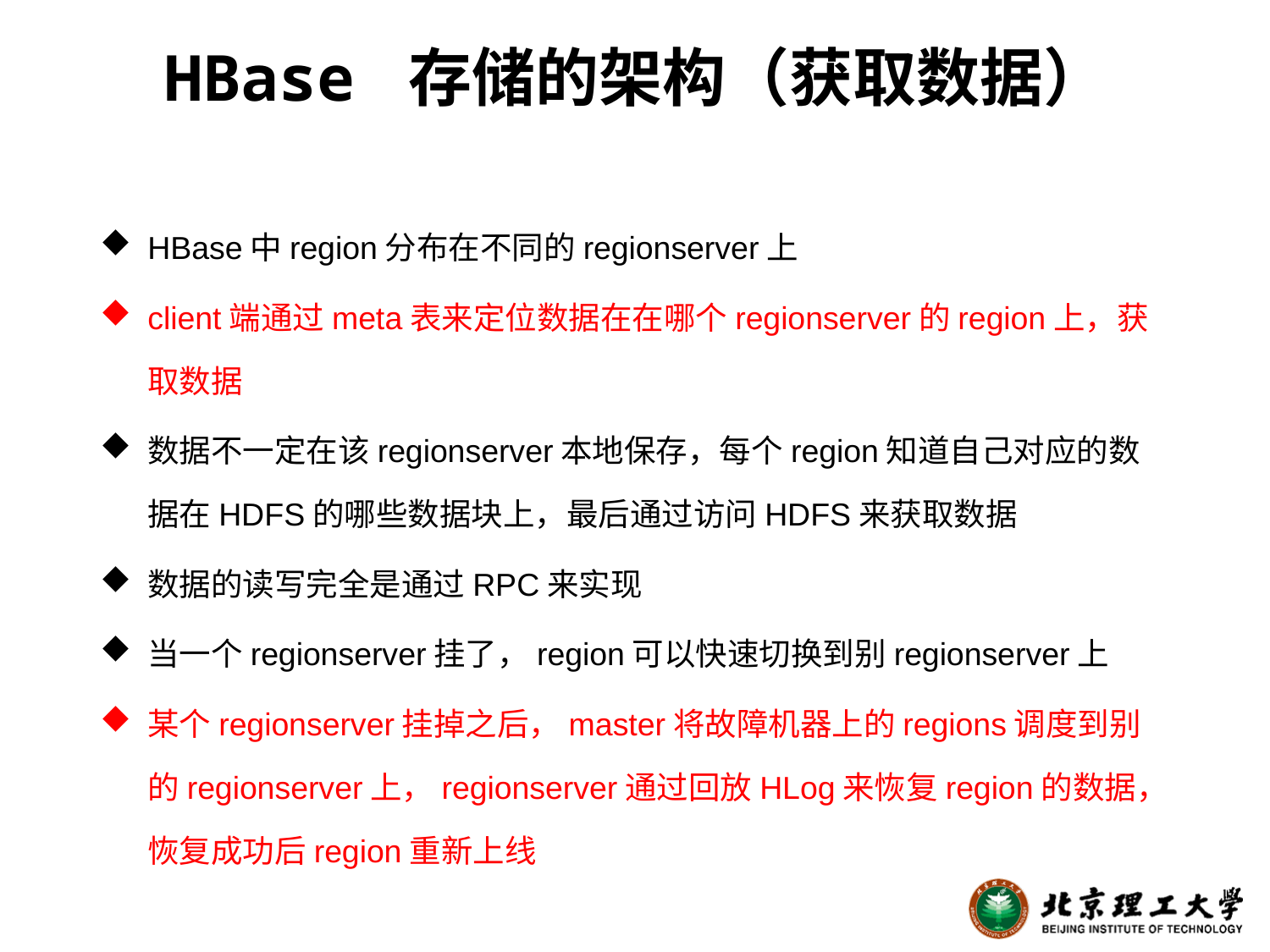

# HBase 存储的架构（获取数据）
HBase中region分布在不同的regionserver上
client端通过meta表来定位数据在在哪个regionserver的region上，获取数据
数据不一定在该regionserver本地保存，每个region知道自己对应的数据在HDFS的哪些数据块上，最后通过访问HDFS来获取数据
数据的读写完全是通过RPC来实现
当一个regionserver挂了，region可以快速切换到别regionserver上
某个regionserver挂掉之后，master将故障机器上的regions调度到别的regionserver上，regionserver通过回放HLog来恢复region的数据，恢复成功后region重新上线